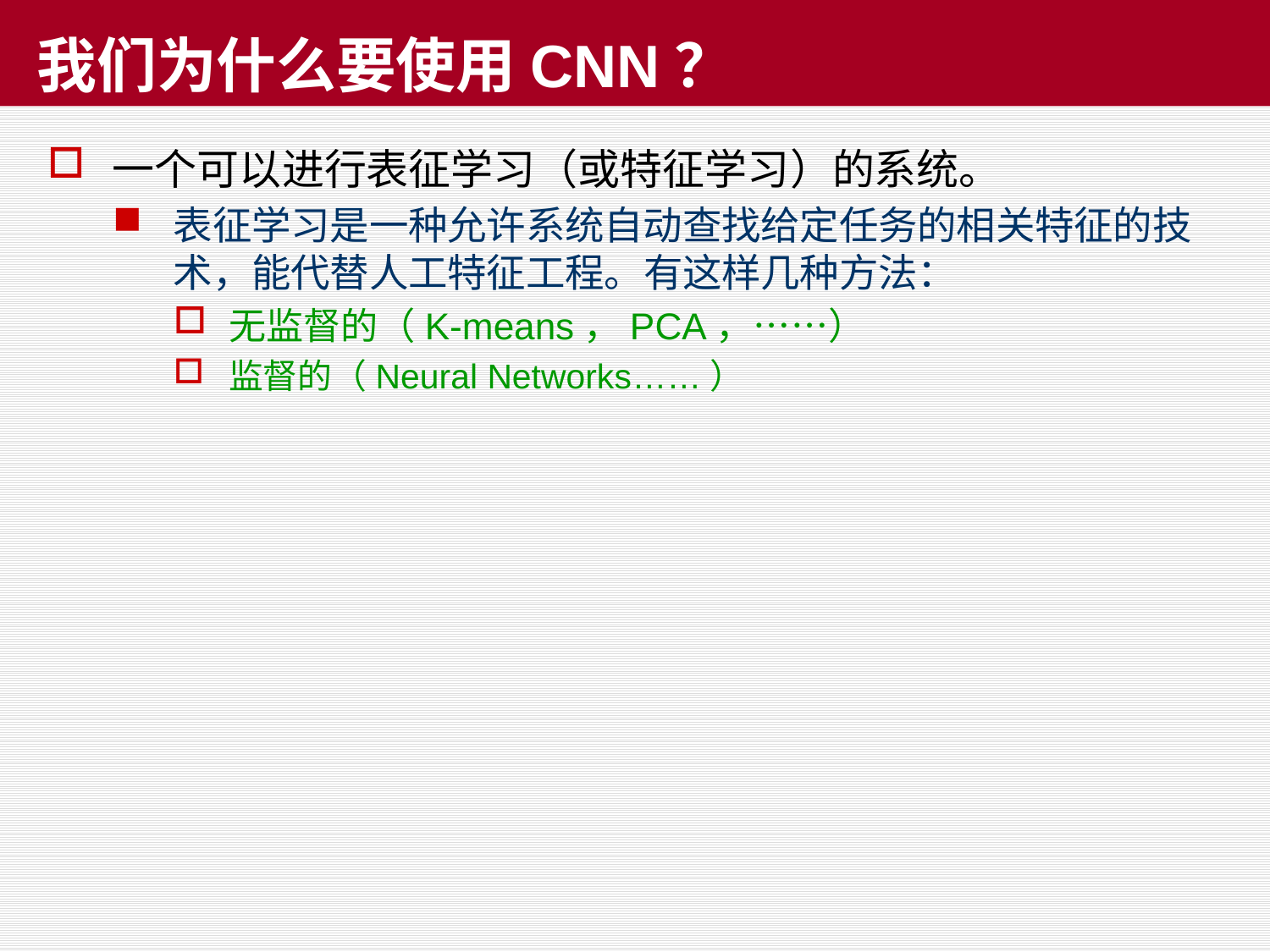

# 我们为什么要使用CNN？
一个可以进行表征学习（或特征学习）的系统。
表征学习是一种允许系统自动查找给定任务的相关特征的技术，能代替人工特征工程。有这样几种方法：
无监督的（K-means，PCA，……）
监督的（Neural Networks……）